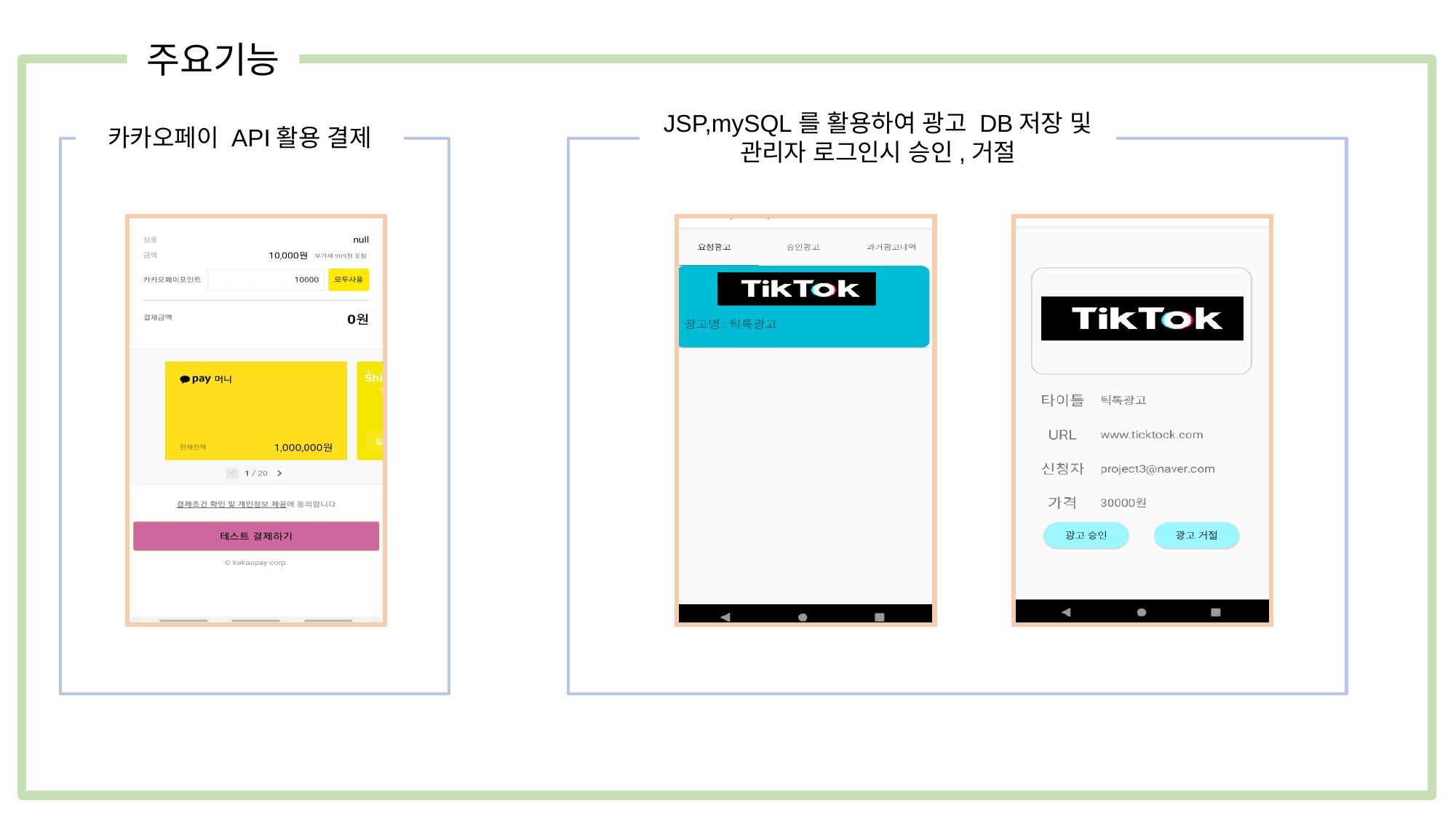

주요기능

JSP,mySQL를 활용하여 광고 DB저장 및 관리자 로그인시 승인,거절
카카오페이 API활용 결제